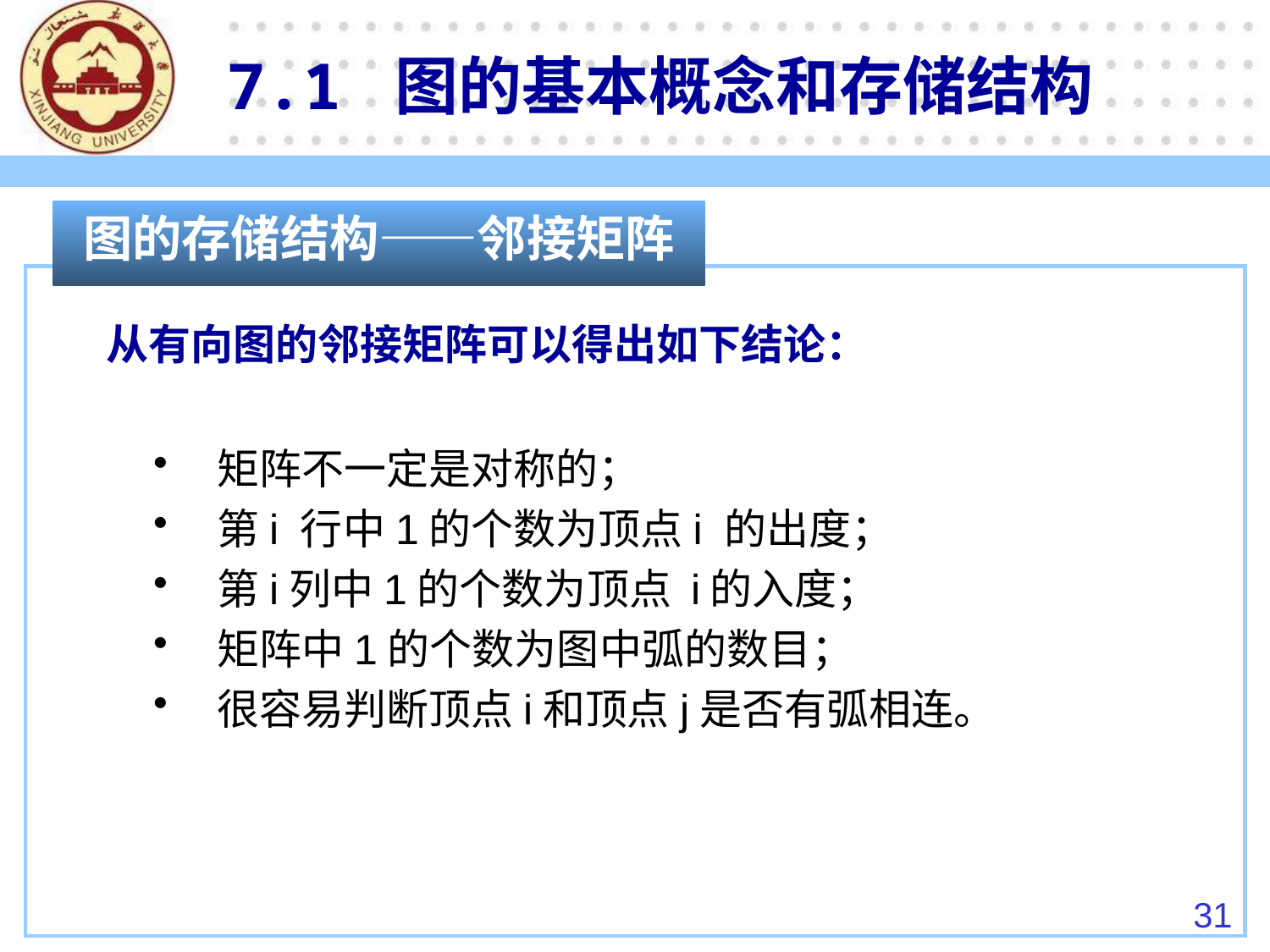

7.1 图的基本概念和存储结构
图的存储结构——邻接矩阵

从有向图的邻接矩阵可以得出如下结论：
矩阵不一定是对称的；
第i 行中1的个数为顶点i 的出度；
第i列中1的个数为顶点 i的入度；
矩阵中1的个数为图中弧的数目；
很容易判断顶点i和顶点j是否有弧相连。
31